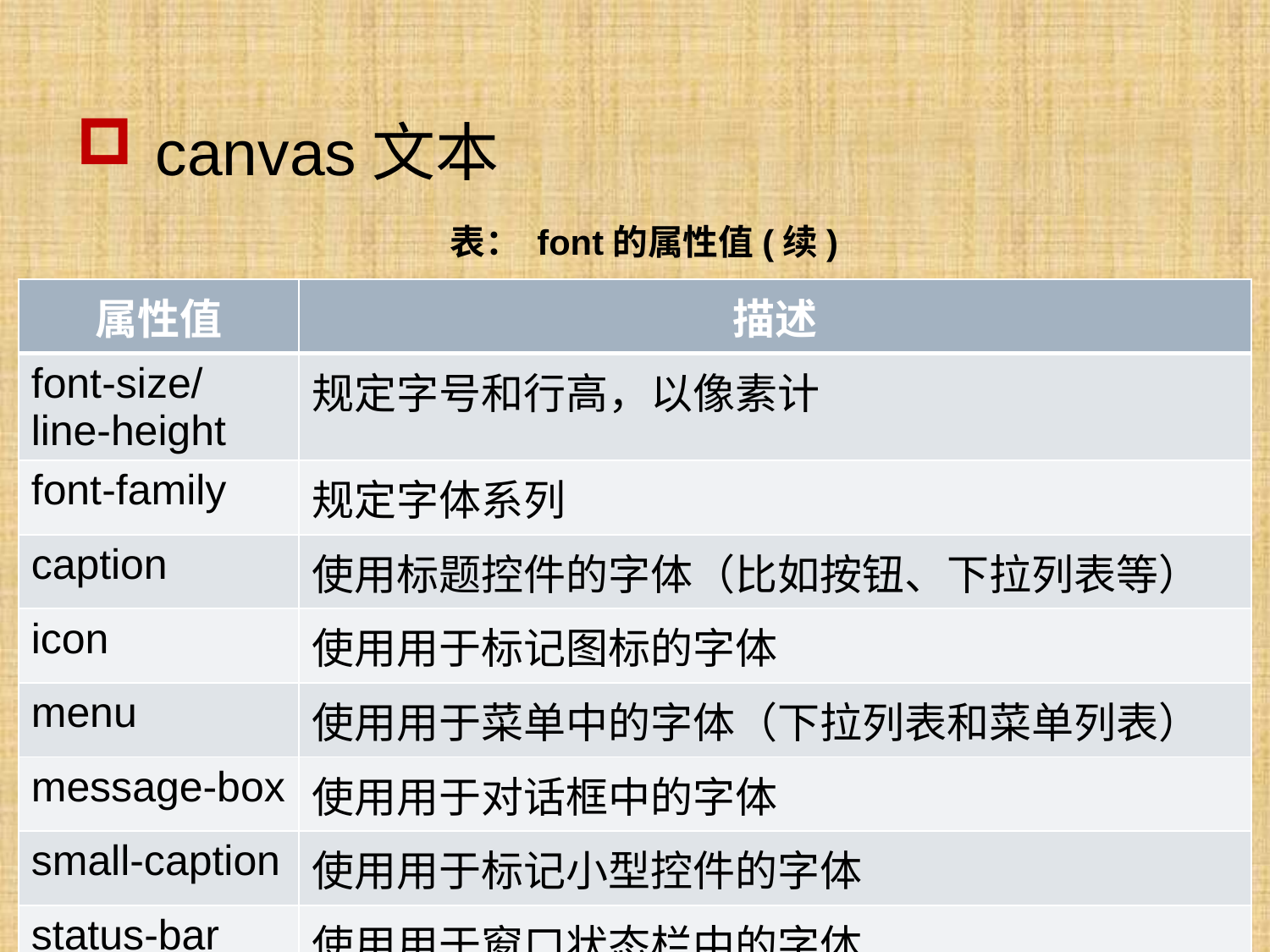

# canvas文本
表： font的属性值(续)
| 属性值 | 描述 |
| --- | --- |
| font-size/ line-height | 规定字号和行高，以像素计 |
| font-family | 规定字体系列 |
| caption | 使用标题控件的字体（比如按钮、下拉列表等） |
| icon | 使用用于标记图标的字体 |
| menu | 使用用于菜单中的字体（下拉列表和菜单列表） |
| message-box | 使用用于对话框中的字体 |
| small-caption | 使用用于标记小型控件的字体 |
| status-bar | 使用用于窗口状态栏中的字体 |
80
HTML5 Technology